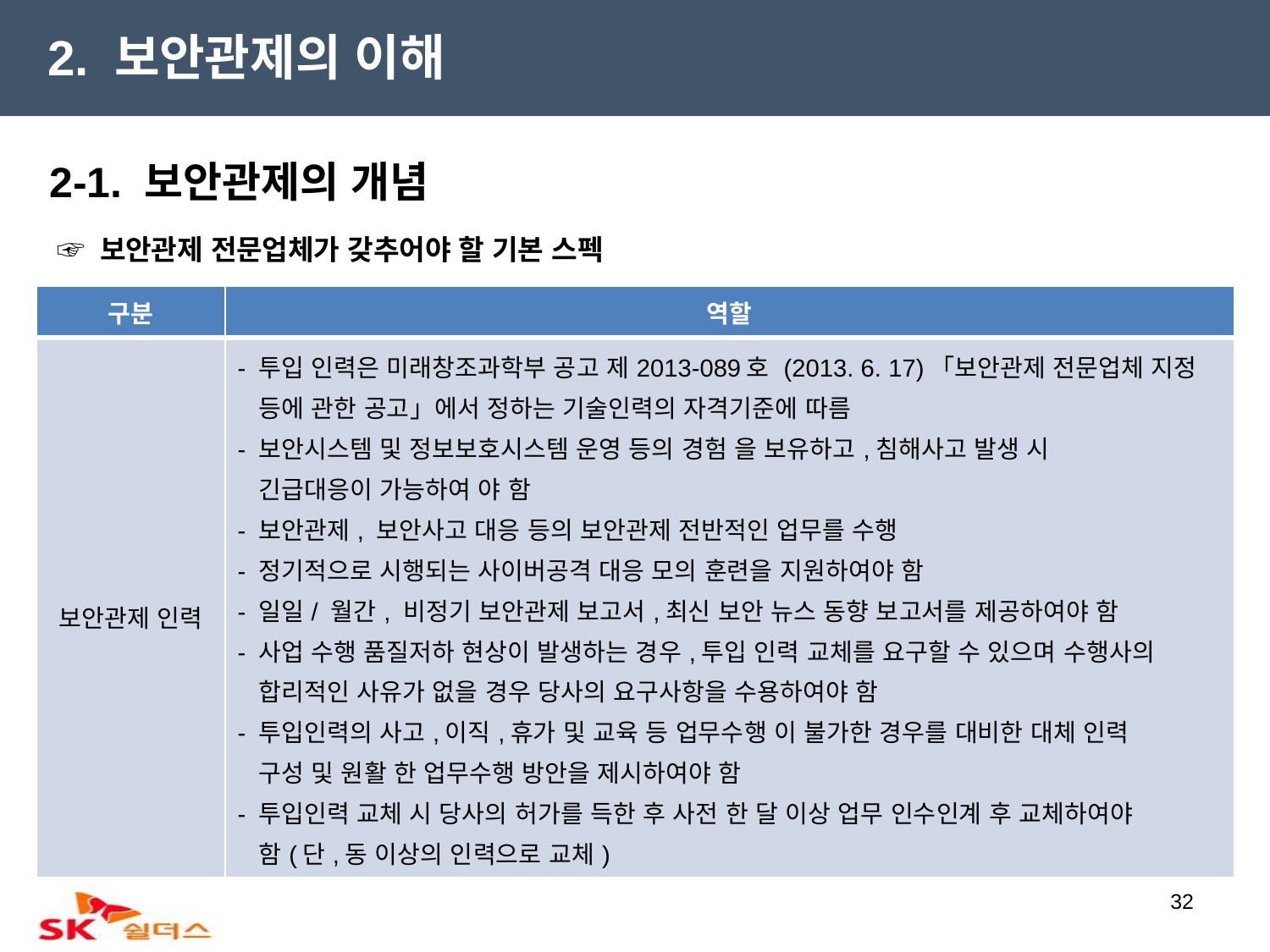

2. 보안관제의 이해
2-1. 보안관제의 개념
 ☞ 보안관제 전문업체가 갖추어야 할 기본 스펙
| 구분 | 역할 |
| --- | --- |
| 보안관제 인력 | - 투입 인력은 미래창조과학부 공고 제2013-089호 (2013. 6. 17)「보안관제 전문업체 지정 등에 관한 공고」에서 정하는 기술인력의 자격기준에 따름 - 보안시스템 및 정보보호시스템 운영 등의 경험 을 보유하고,침해사고 발생 시 긴급대응이 가능하여 야 함 - 보안관제, 보안사고 대응 등의 보안관제 전반적인 업무를 수행 - 정기적으로 시행되는 사이버공격 대응 모의 훈련을 지원하여야 함 - 일일/ 월간, 비정기 보안관제 보고서,최신 보안 뉴스 동향 보고서를 제공하여야 함 - 사업 수행 품질저하 현상이 발생하는 경우,투입 인력 교체를 요구할 수 있으며 수행사의 합리적인 사유가 없을 경우 당사의 요구사항을 수용하여야 함 - 투입인력의 사고,이직,휴가 및 교육 등 업무수행 이 불가한 경우를 대비한 대체 인력 구성 및 원활 한 업무수행 방안을 제시하여야 함 - 투입인력 교체 시 당사의 허가를 득한 후 사전 한 달 이상 업무 인수인계 후 교체하여야 함(단,동 이상의 인력으로 교체) |
32